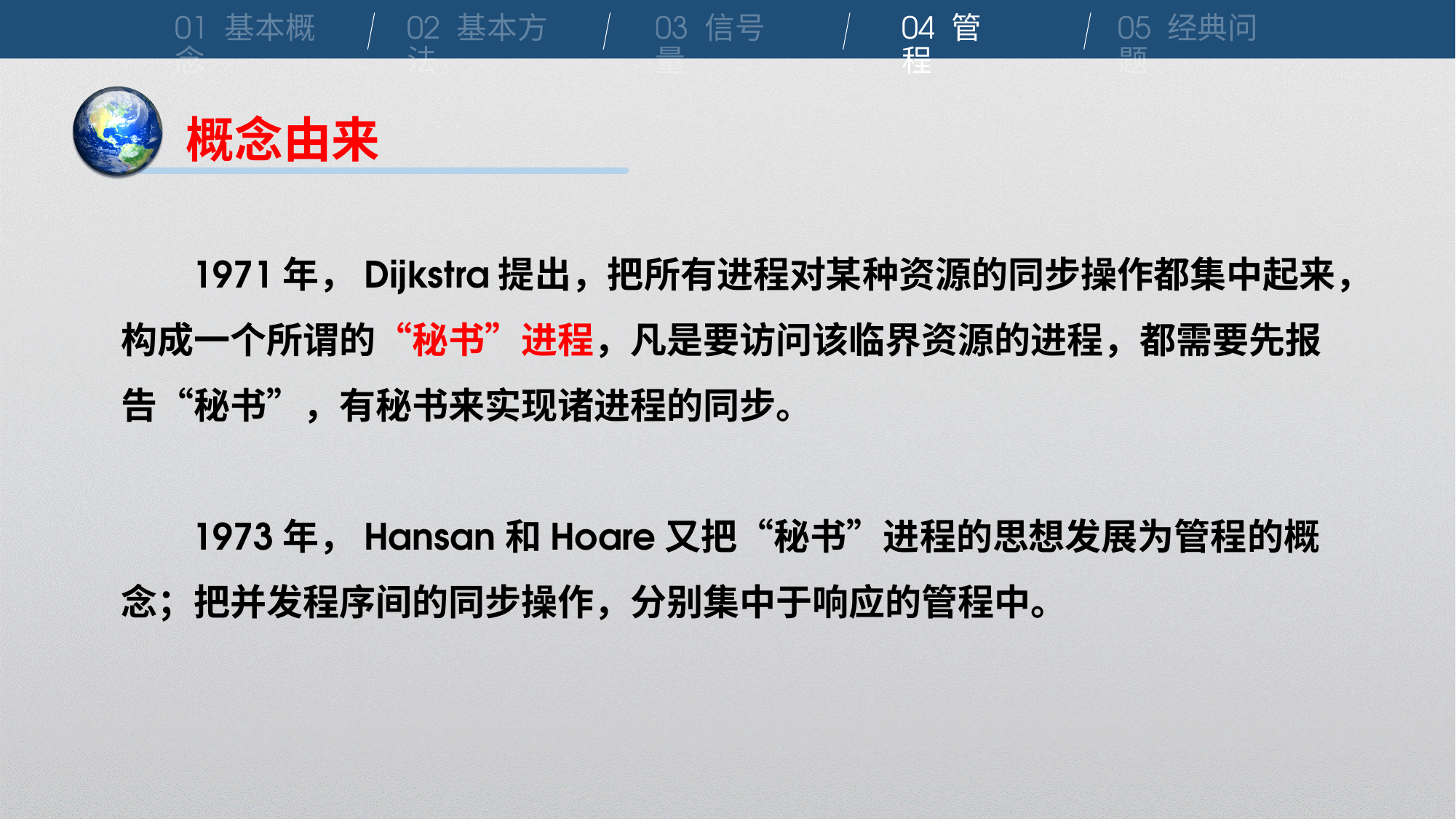

01 基本概念
02 基本方法
03 信号量
04 管程
05 经典问题
概念由来
       1971年，Dijkstra提出，把所有进程对某种资源的同步操作都集中起来，构成一个所谓的“秘书”进程，凡是要访问该临界资源的进程，都需要先报告“秘书”，有秘书来实现诸进程的同步。

       1973年，Hansan和Hoare又把“秘书”进程的思想发展为管程的概念；把并发程序间的同步操作，分别集中于响应的管程中。